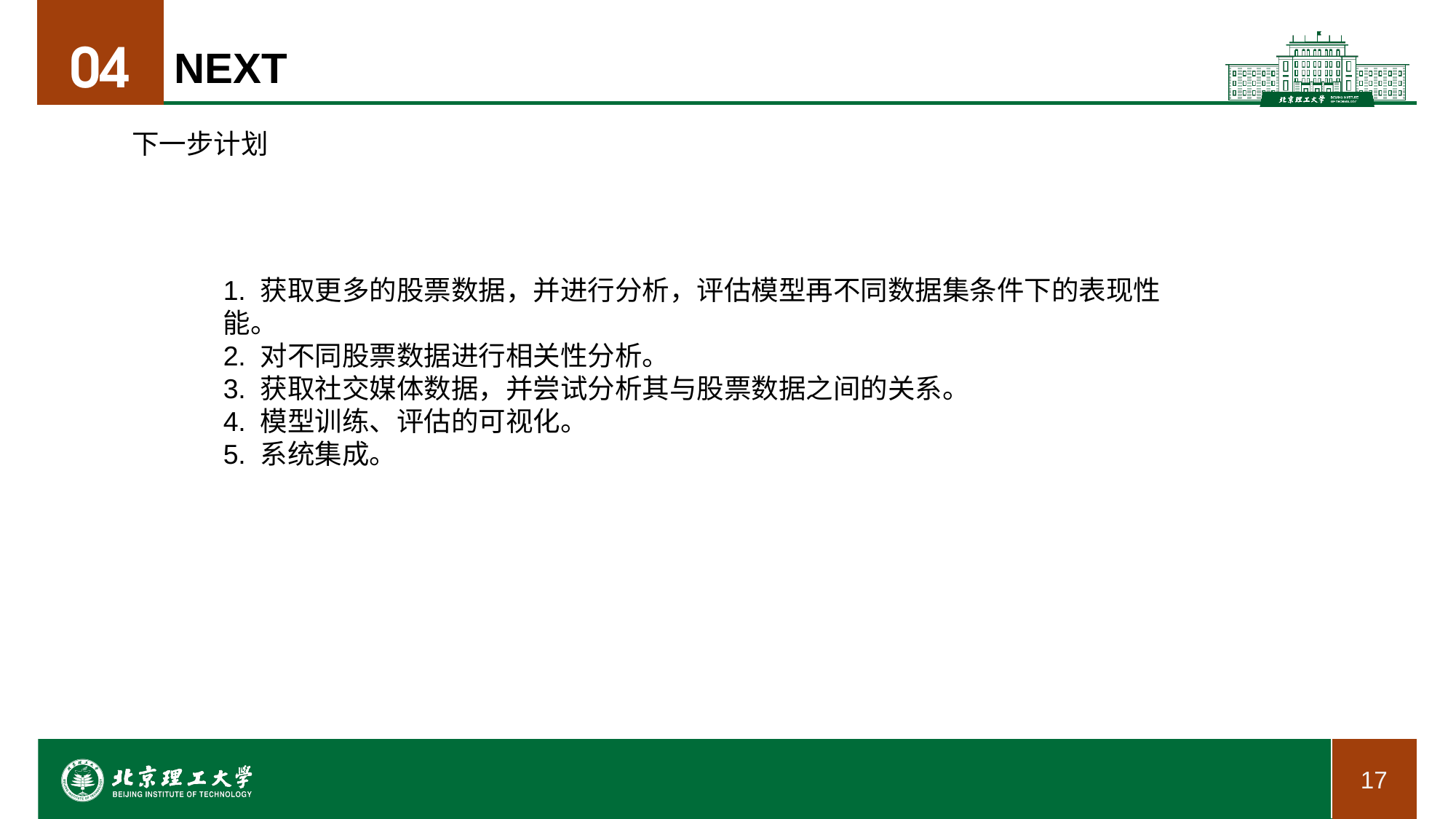

04
# NEXT
下一步计划
1. 获取更多的股票数据，并进行分析，评估模型再不同数据集条件下的表现性能。
2. 对不同股票数据进行相关性分析。
3. 获取社交媒体数据，并尝试分析其与股票数据之间的关系。
4. 模型训练、评估的可视化。
5. 系统集成。